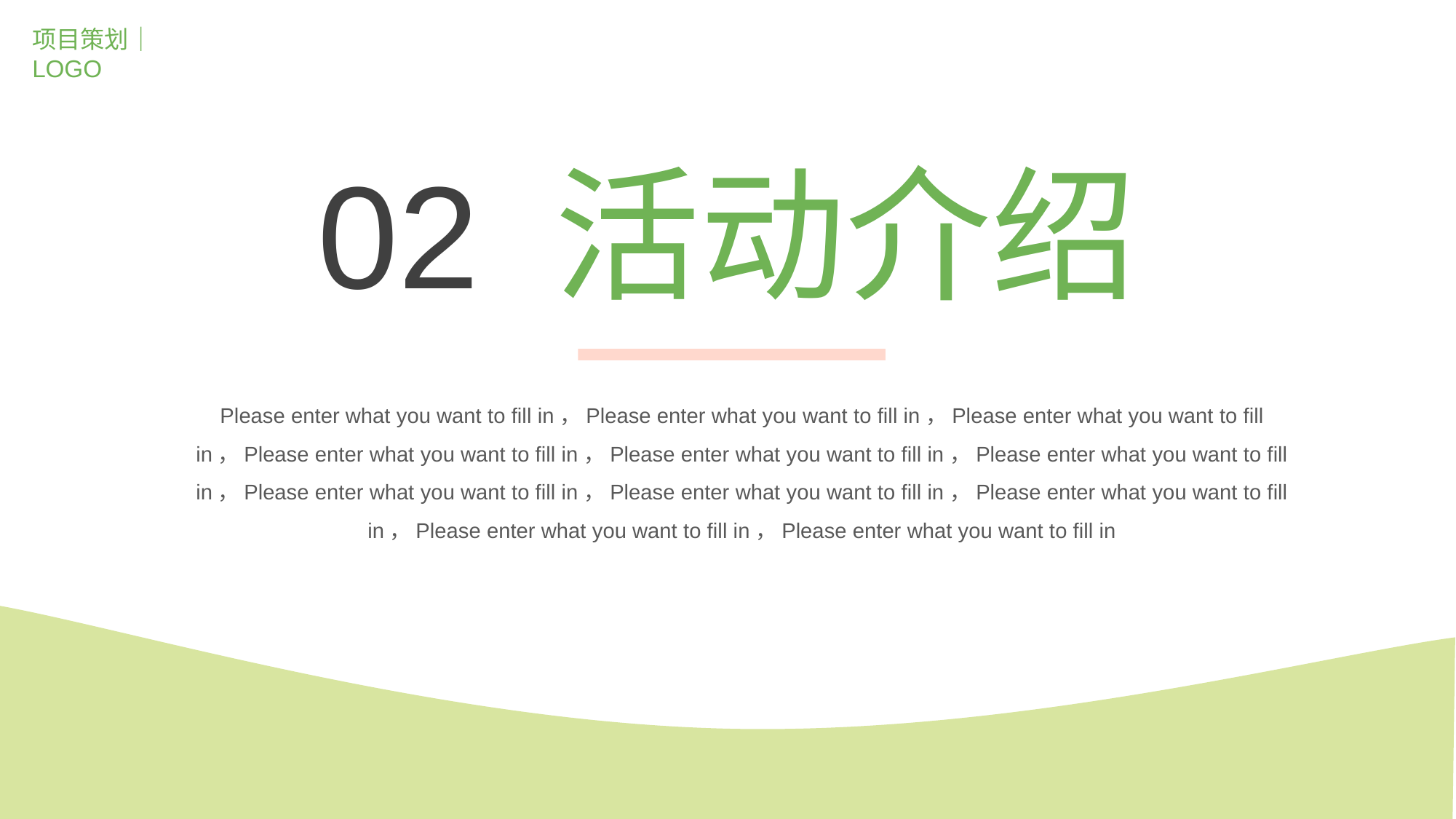

项目策划｜LOGO
02 活动介绍

Please enter what you want to fill in，Please enter what you want to fill in，Please enter what you want to fill in，Please enter what you want to fill in，Please enter what you want to fill in，Please enter what you want to fill in，Please enter what you want to fill in，Please enter what you want to fill in，Please enter what you want to fill in，Please enter what you want to fill in，Please enter what you want to fill in